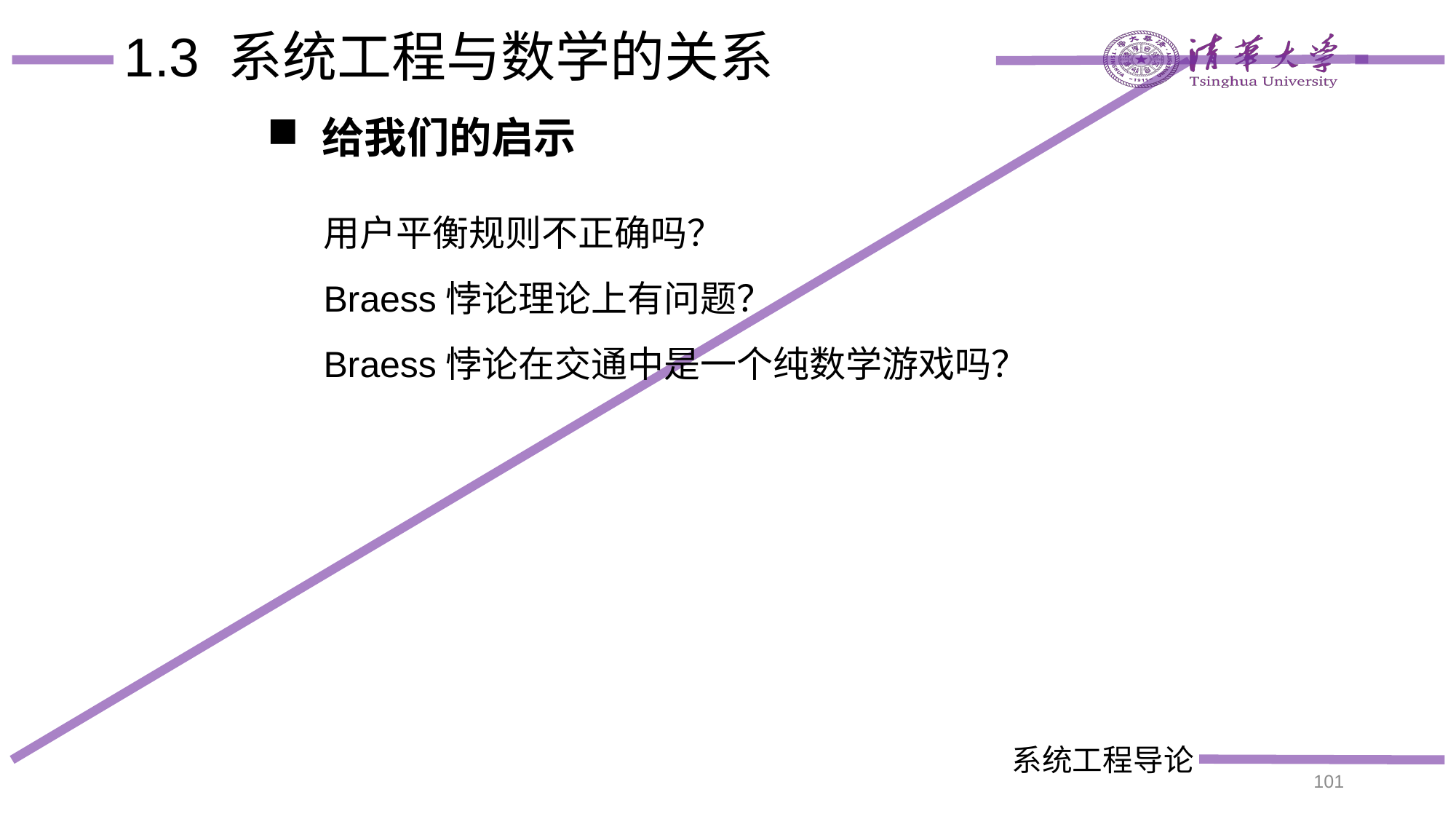

# 1.3 系统工程与数学的关系
给我们的启示
用户平衡规则不正确吗？
Braess悖论理论上有问题？
Braess悖论在交通中是一个纯数学游戏吗？
101